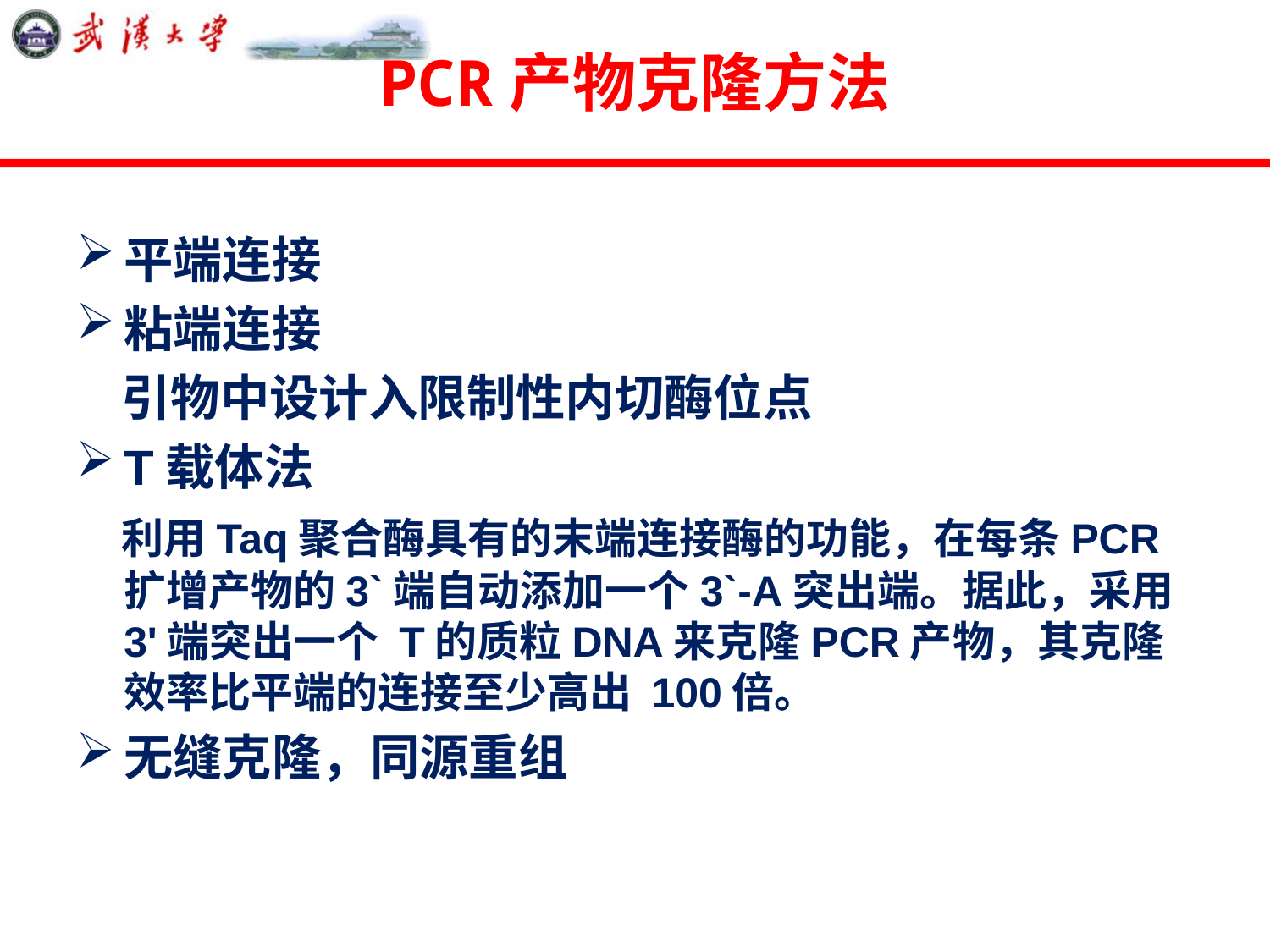

# PCR产物克隆方法
平端连接
粘端连接
   引物中设计入限制性内切酶位点
T载体法
   利用Taq聚合酶具有的末端连接酶的功能，在每条PCR扩增产物的3`端自动添加一个3`-A突出端。据此，采用3'端突出一个 T的质粒DNA来克隆PCR产物，其克隆效率比平端的连接至少高出 100倍。
无缝克隆，同源重组